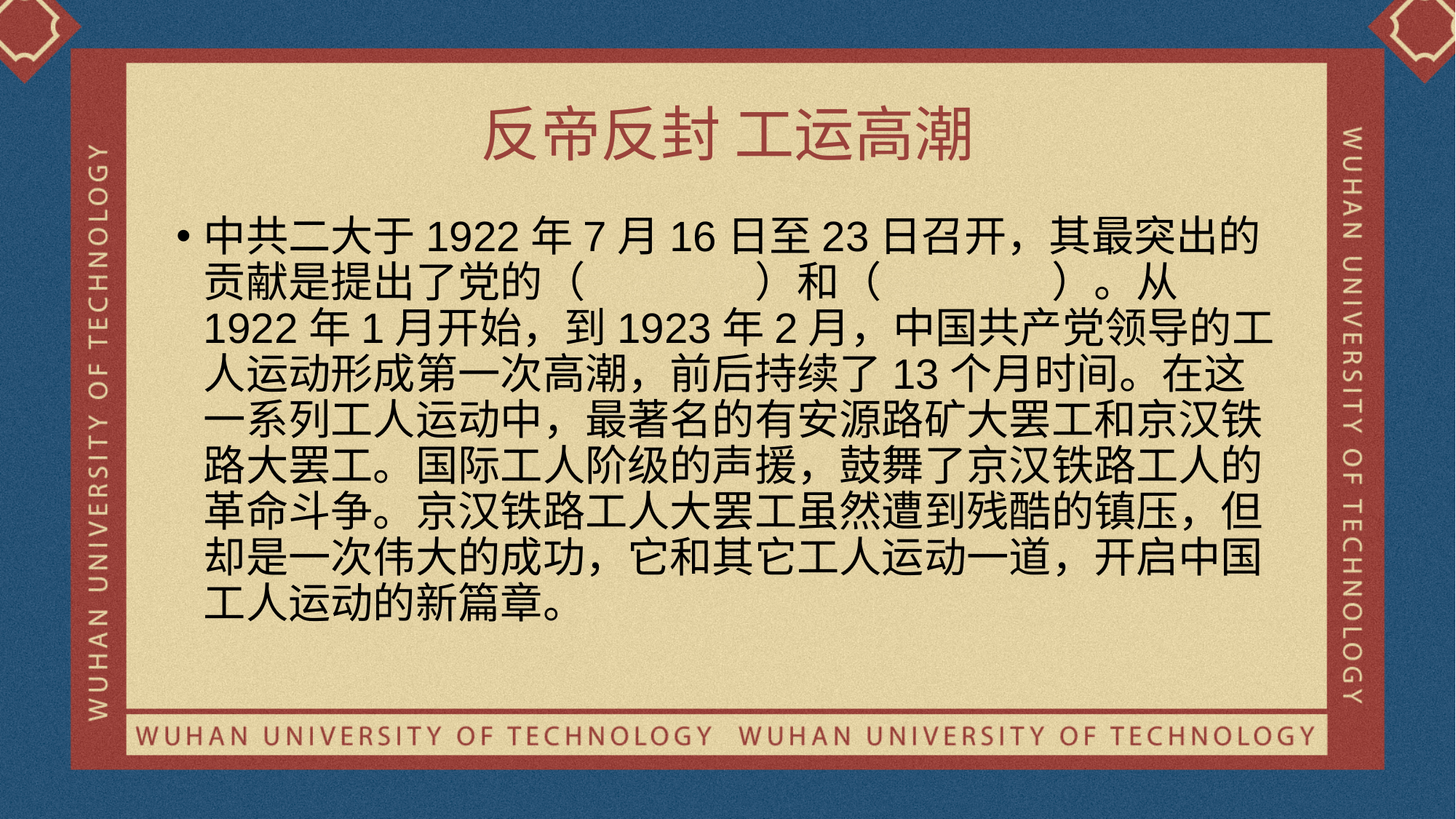

# 反帝反封 工运高潮
中共二大于1922年7月16日至23日召开，其最突出的贡献是提出了党的（最高纲领）和（最低纲领）。从1922年1月开始，到1923年2月，中国共产党领导的工人运动形成第一次高潮，前后持续了13个月时间。在这一系列工人运动中，最著名的有安源路矿大罢工和京汉铁路大罢工。国际工人阶级的声援，鼓舞了京汉铁路工人的革命斗争。京汉铁路工人大罢工虽然遭到残酷的镇压，但却是一次伟大的成功，它和其它工人运动一道，开启中国工人运动的新篇章。